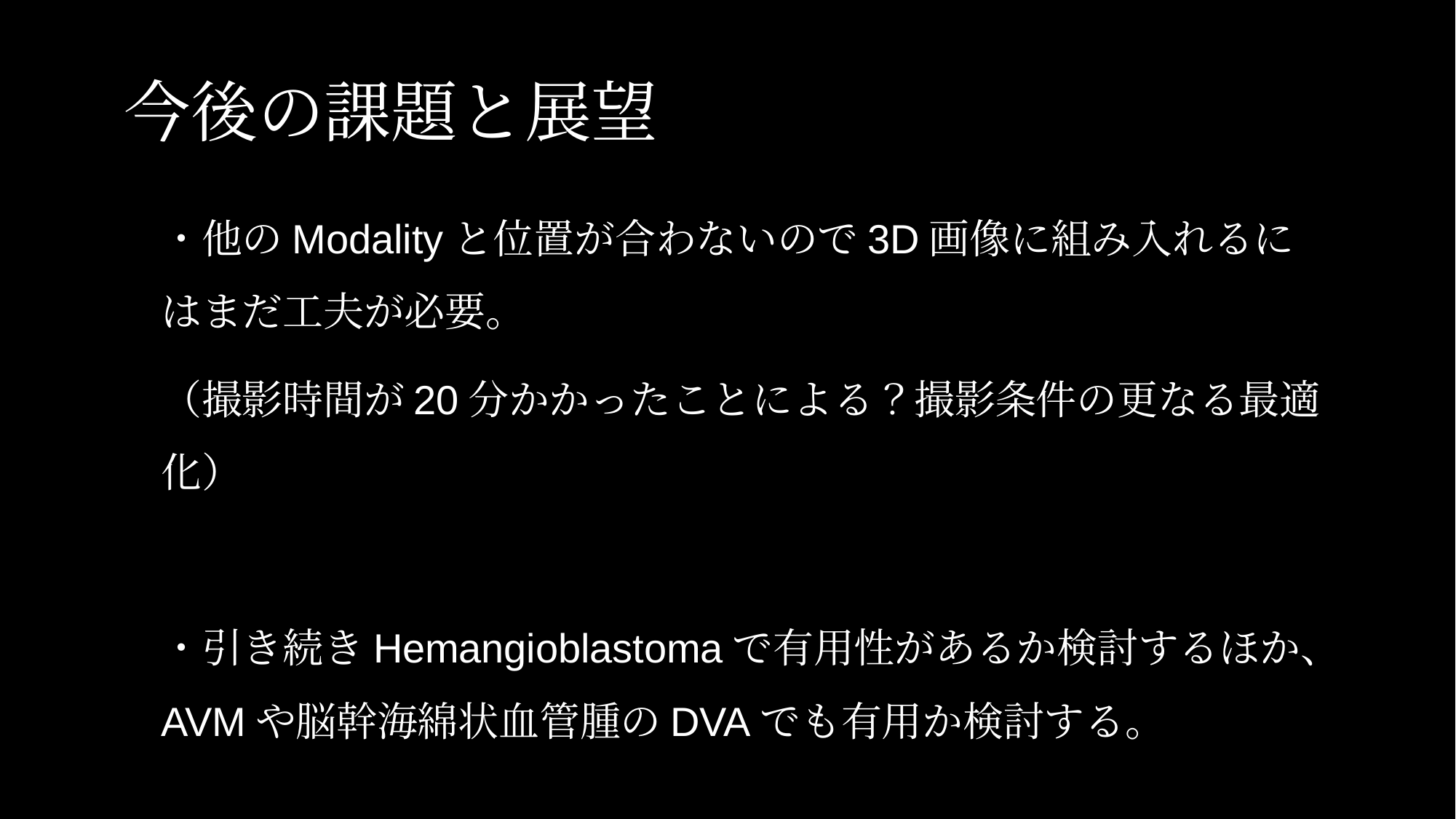

# 今後の課題と展望
・他のModalityと位置が合わないので3D画像に組み入れるにはまだ工夫が必要。
（撮影時間が20分かかったことによる？撮影条件の更なる最適化）

・引き続きHemangioblastomaで有用性があるか検討するほか、AVMや脳幹海綿状血管腫のDVAでも有用か検討する。